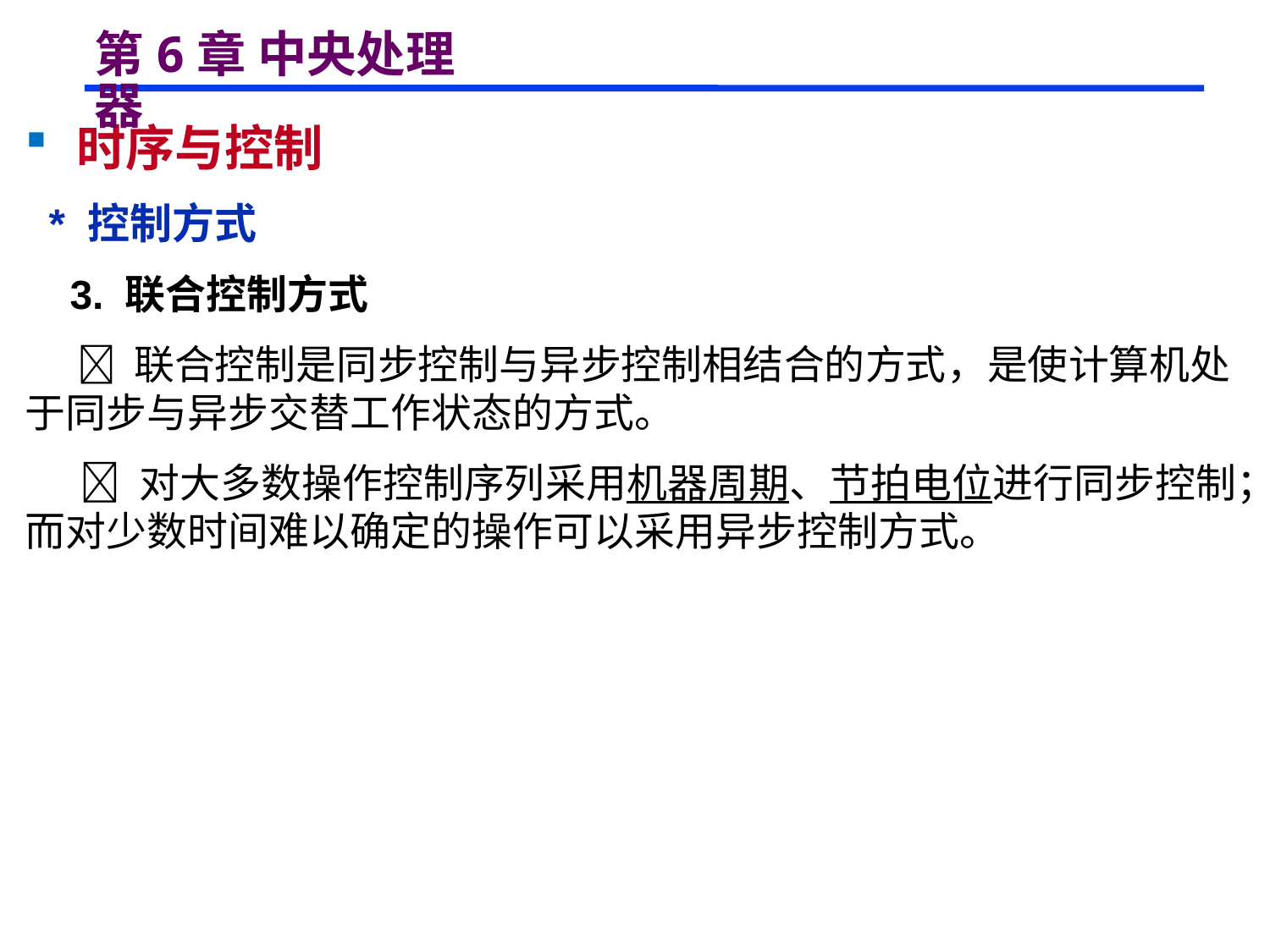

# 第6章 中央处理器
 时序与控制
  * 控制方式
    3. 联合控制方式
      • 联合控制是同步控制与异步控制相结合的方式，是使计算机处于同步与异步交替工作状态的方式。
      • 对大多数操作控制序列采用机器周期、节拍电位进行同步控制；而对少数时间难以确定的操作可以采用异步控制方式。